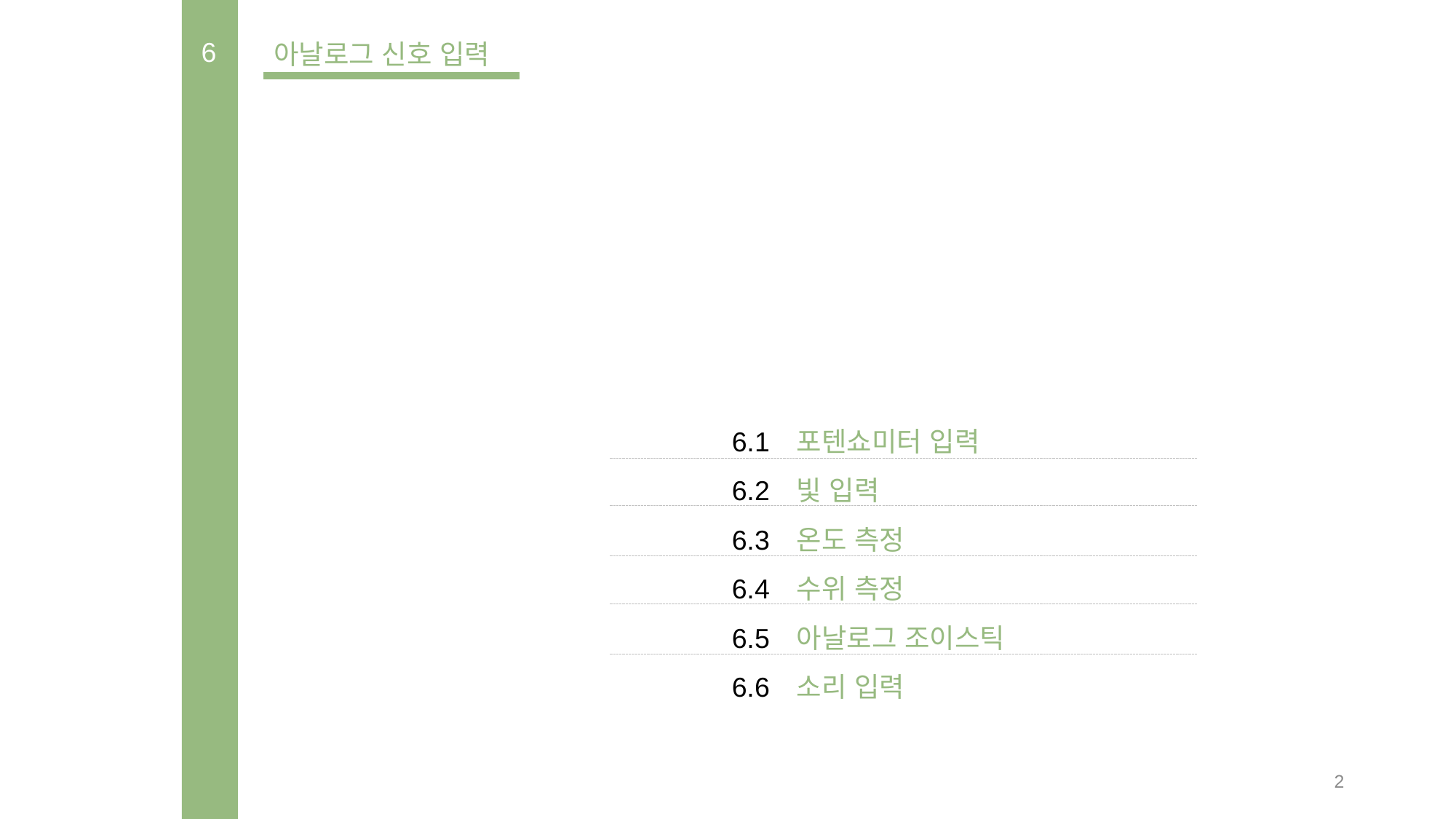

6
아날로그 신호 입력
포텐쇼미터 입력
빛 입력
온도 측정
수위 측정
아날로그 조이스틱
소리 입력
6.1
6.2
6.3
6.4
6.5
6.6
2